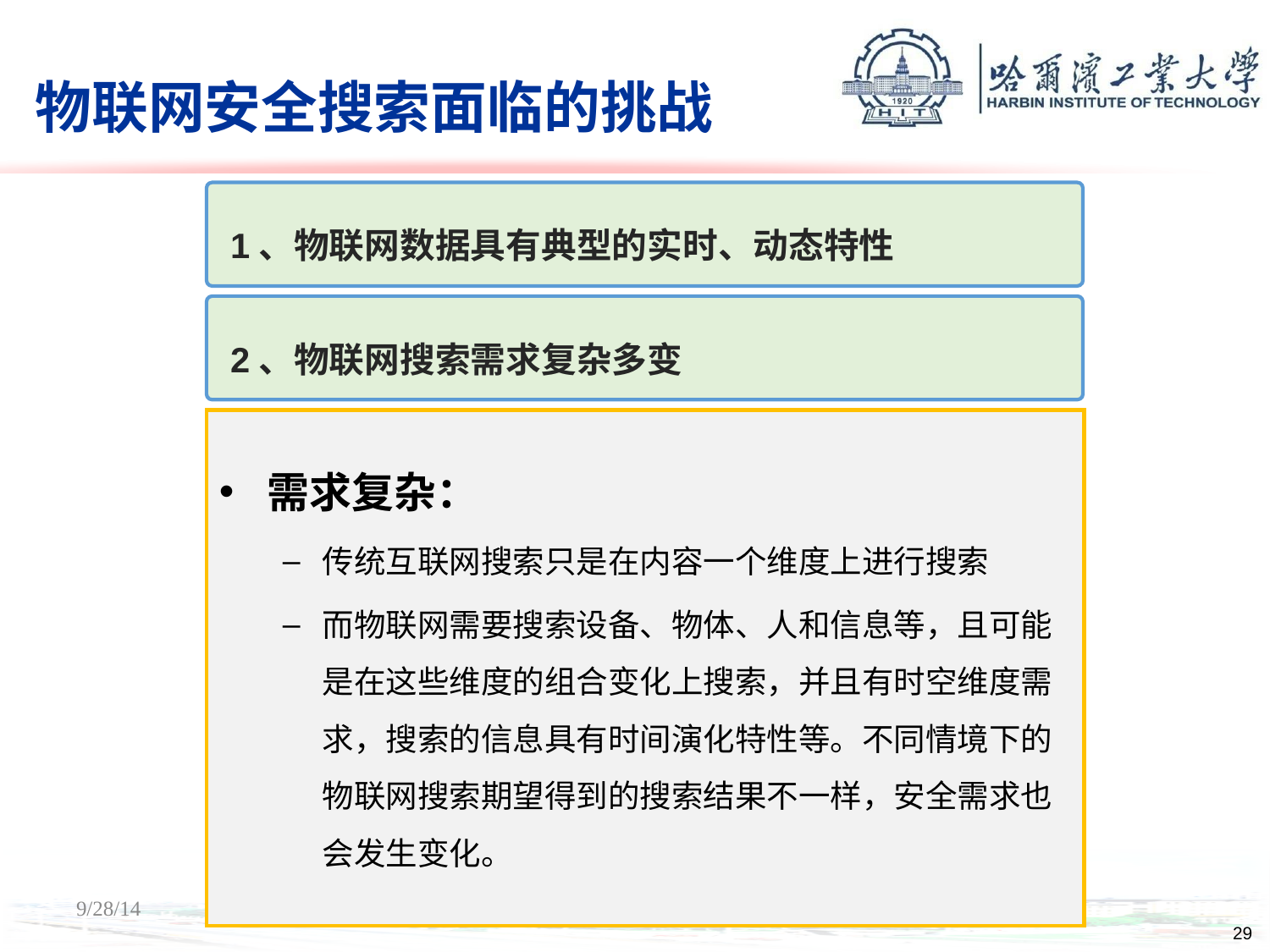

# 物联网安全搜索面临的挑战
 1、物联网数据具有典型的实时、动态特性
 2、物联网搜索需求复杂多变

需求复杂：
传统互联网搜索只是在内容一个维度上进行搜索
而物联网需要搜索设备、物体、人和信息等，且可能是在这些维度的组合变化上搜索，并且有时空维度需求，搜索的信息具有时间演化特性等。不同情境下的物联网搜索期望得到的搜索结果不一样，安全需求也会发生变化。
9/28/14